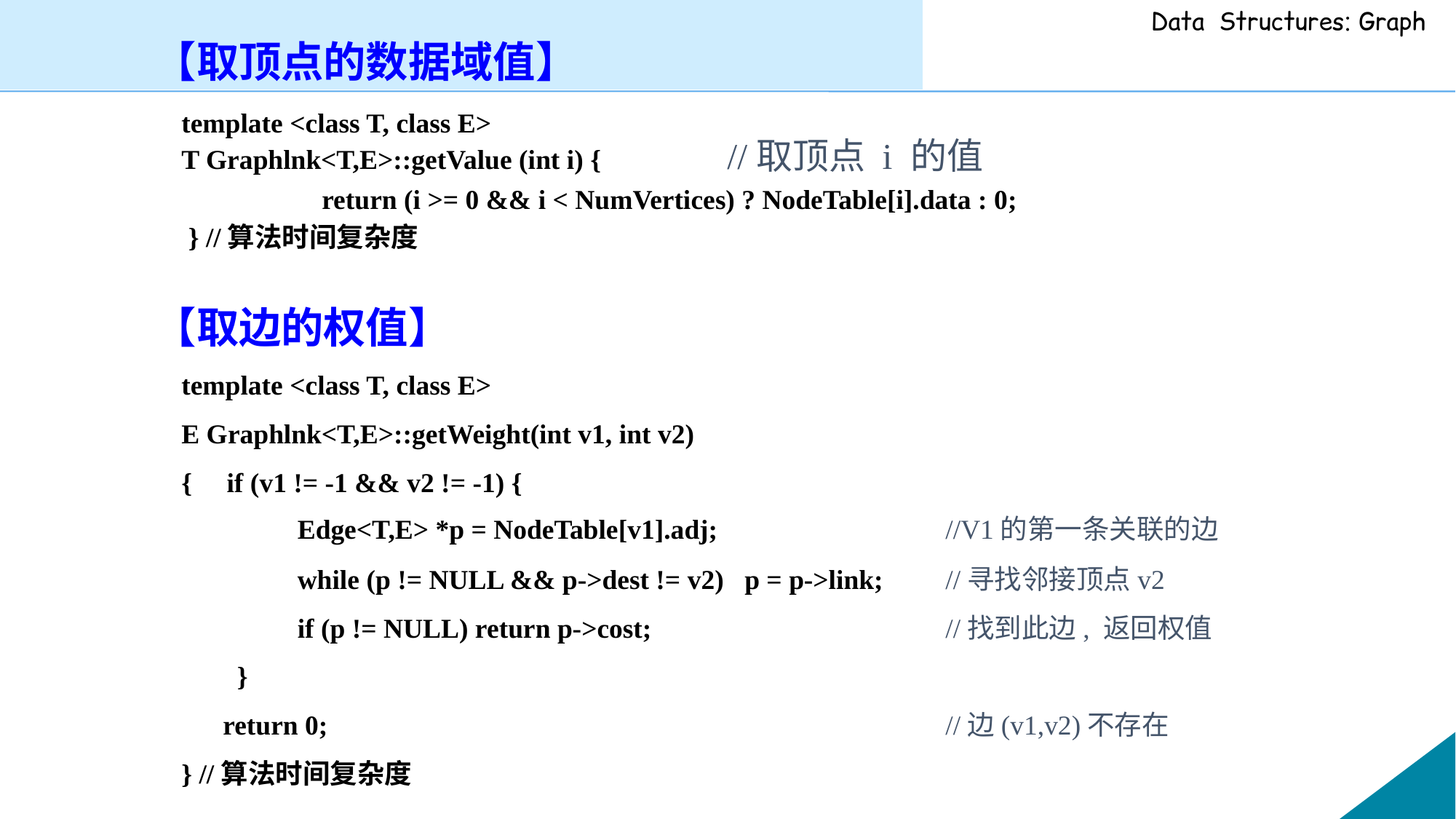

【取顶点的数据域值】
	template <class T, class E>
T Graphlnk<T,E>::getValue (int i) {      	//取顶点 i 的值
	    return (i >= 0 && i < NumVertices) ? NodeTable[i].data : 0;
 } //算法时间复杂度

【取边的权值】
	template <class T, class E>
	E Graphlnk<T,E>::getWeight(int v1, int v2)
	{     if (v1 != -1 && v2 != -1) {
		 Edge<T,E> *p = NodeTable[v1].adj;			//V1的第一条关联的边
		 while (p != NULL && p->dest != v2)   p = p->link; 	//寻找邻接顶点v2
              	 if (p != NULL) return p->cost;			//找到此边, 返回权值
            }
	      return 0;						//边(v1,v2)不存在
	} //算法时间复杂度